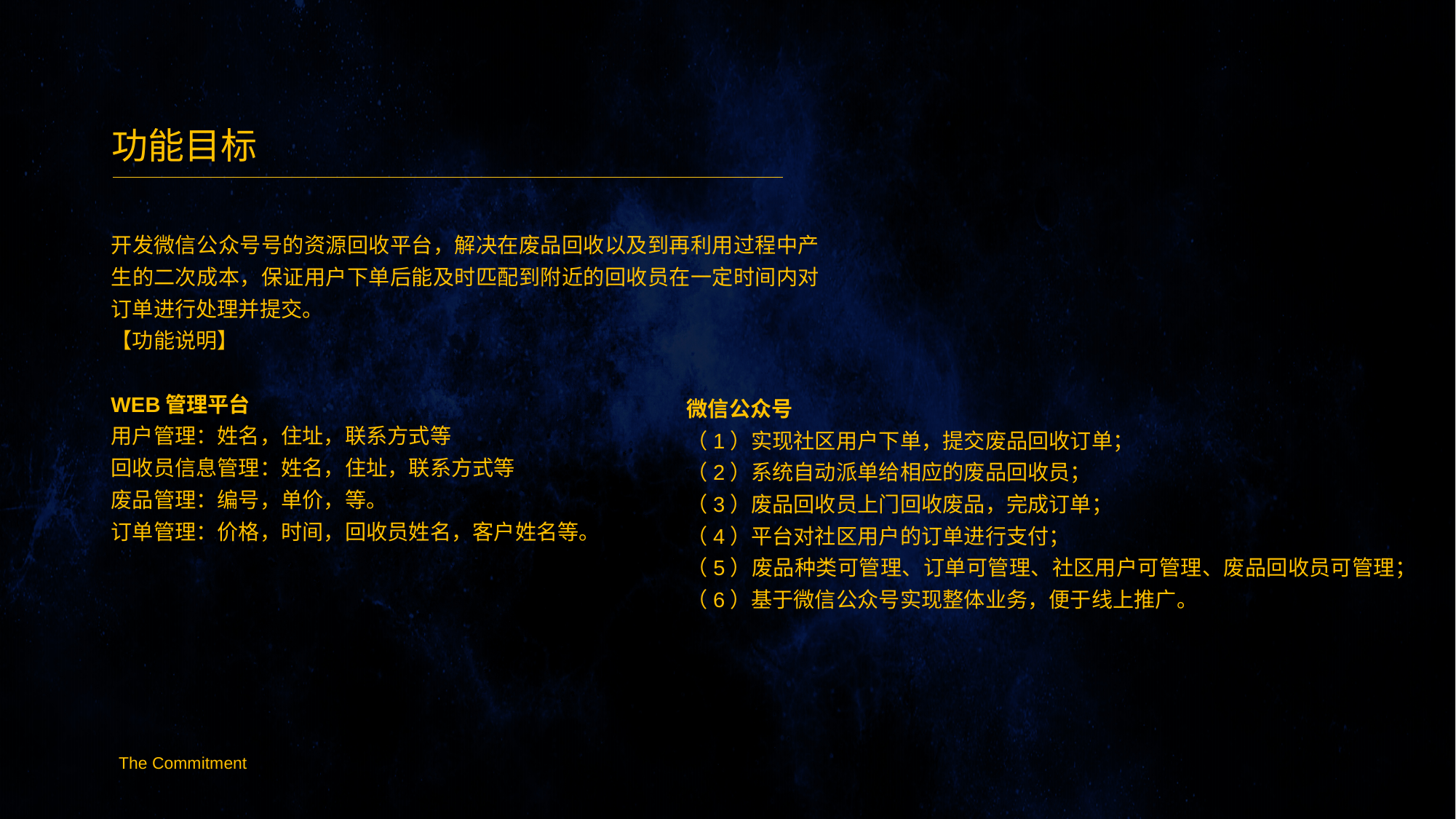

功能目标
开发微信公众号号的资源回收平台，解决在废品回收以及到再利用过程中产生的二次成本，保证用户下单后能及时匹配到附近的回收员在一定时间内对订单进行处理并提交。
【功能说明】

WEB管理平台
用户管理：姓名，住址，联系方式等
回收员信息管理：姓名，住址，联系方式等
废品管理：编号，单价，等。
订单管理：价格，时间，回收员姓名，客户姓名等。

微信公众号
（1）实现社区用户下单，提交废品回收订单；
（2）系统自动派单给相应的废品回收员；
（3）废品回收员上门回收废品，完成订单；
（4）平台对社区用户的订单进行支付；
（5）废品种类可管理、订单可管理、社区用户可管理、废品回收员可管理；
（6）基于微信公众号实现整体业务，便于线上推广。

The Commitment